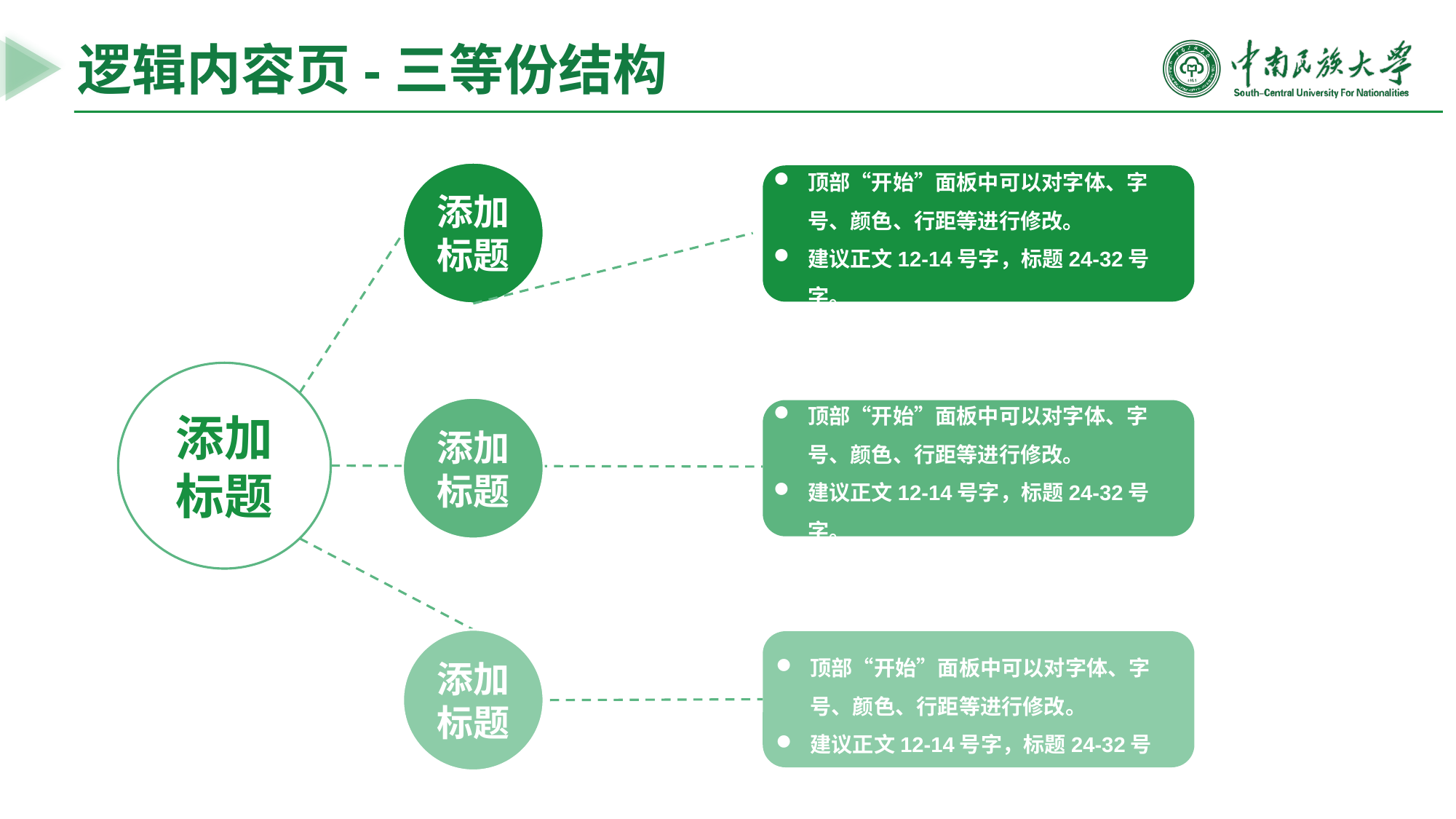

逻辑内容页-三等份结构
添加
标题

顶部“开始”面板中可以对字体、字号、颜色、行距等进行修改。
建议正文12-14号字，标题24-32号字。
添加
标题
添加
标题

顶部“开始”面板中可以对字体、字号、颜色、行距等进行修改。
建议正文12-14号字，标题24-32号字。
添加
标题

顶部“开始”面板中可以对字体、字号、颜色、行距等进行修改。
建议正文12-14号字，标题24-32号字。